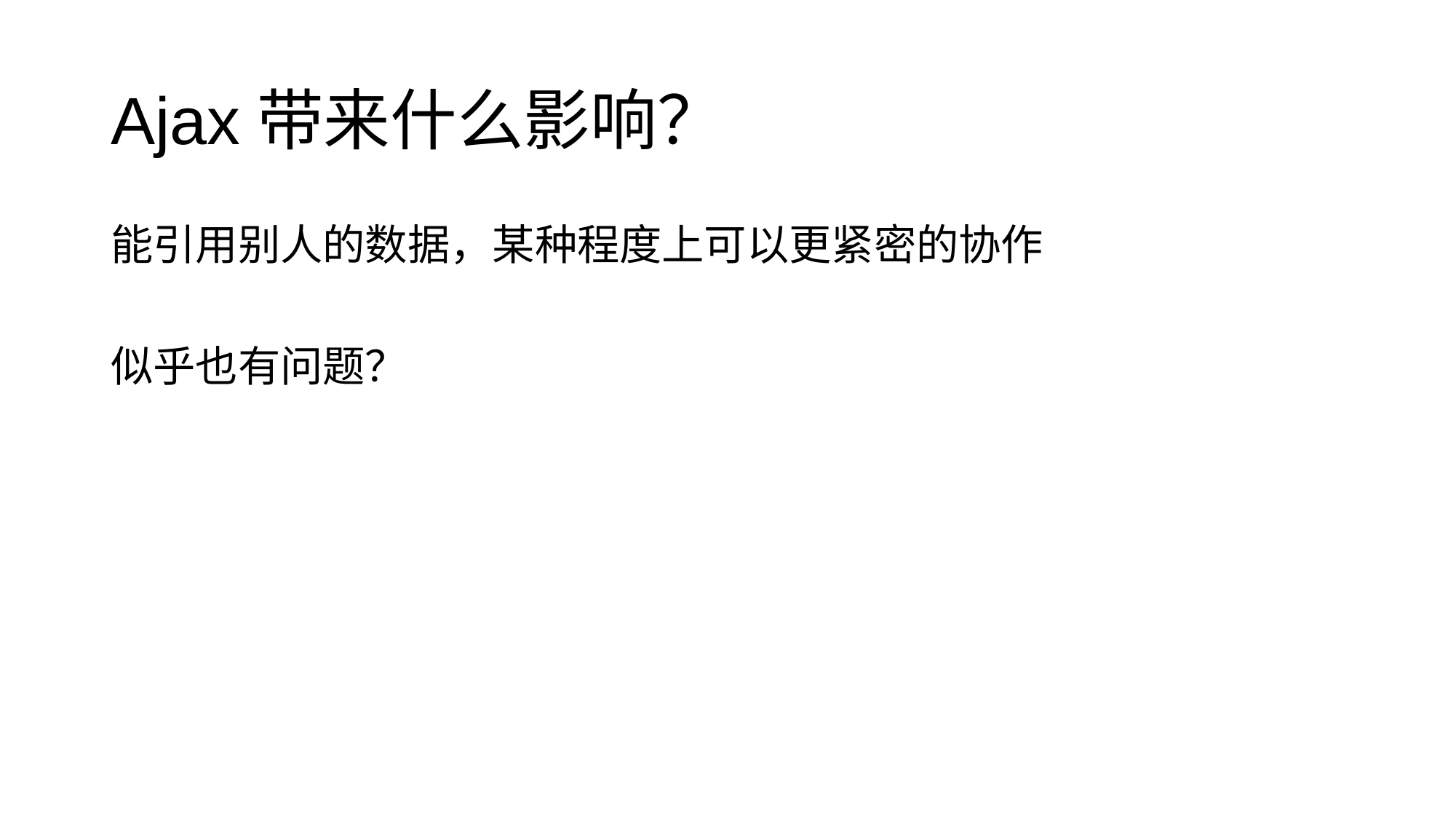

# Ajax带来什么影响？
能引用别人的数据，某种程度上可以更紧密的协作

似乎也有问题？